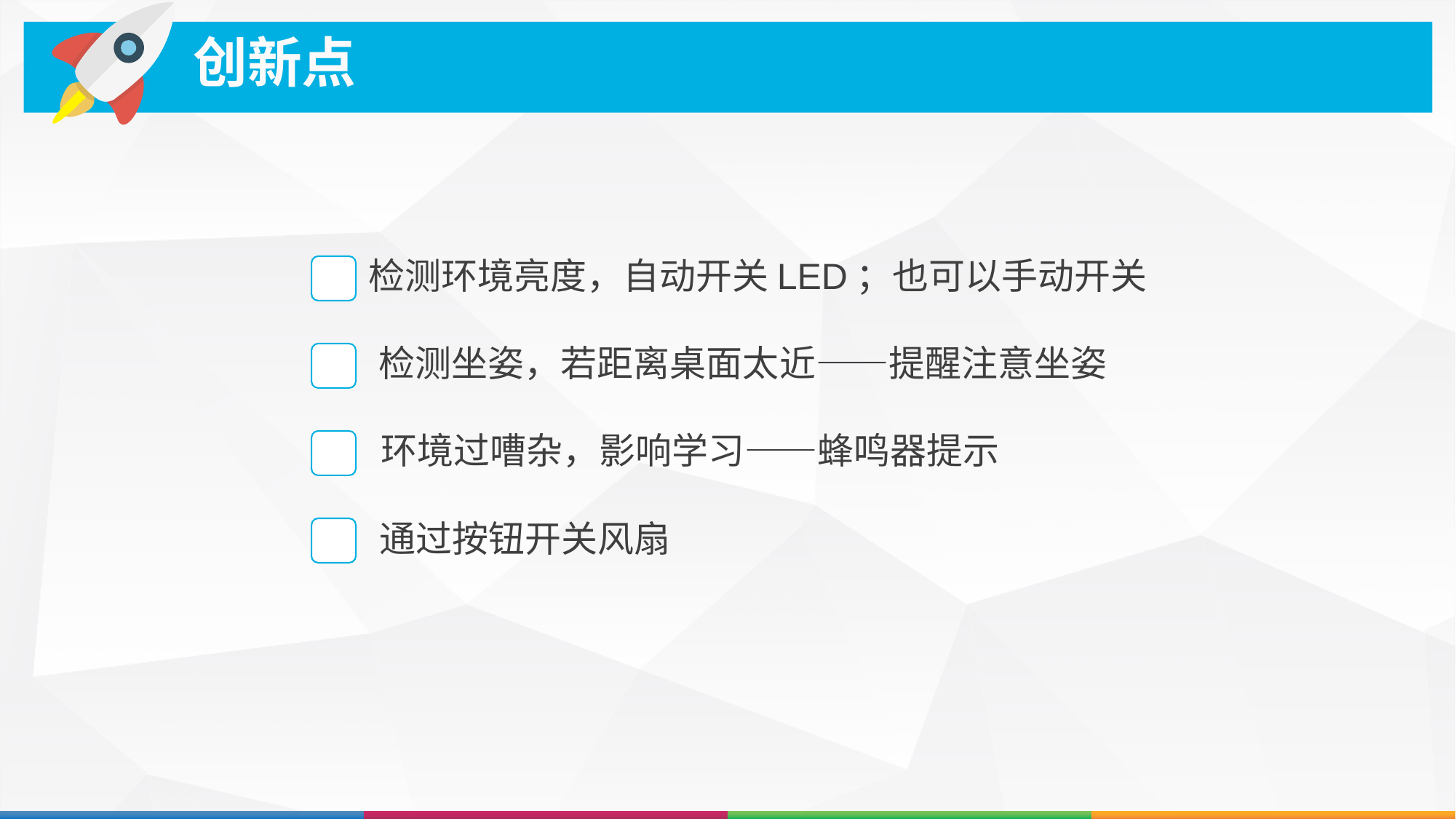

# 创新点
检测环境亮度，自动开关LED；也可以手动开关

检测坐姿，若距离桌面太近——提醒注意坐姿

环境过嘈杂，影响学习——蜂鸣器提示

通过按钮开关风扇